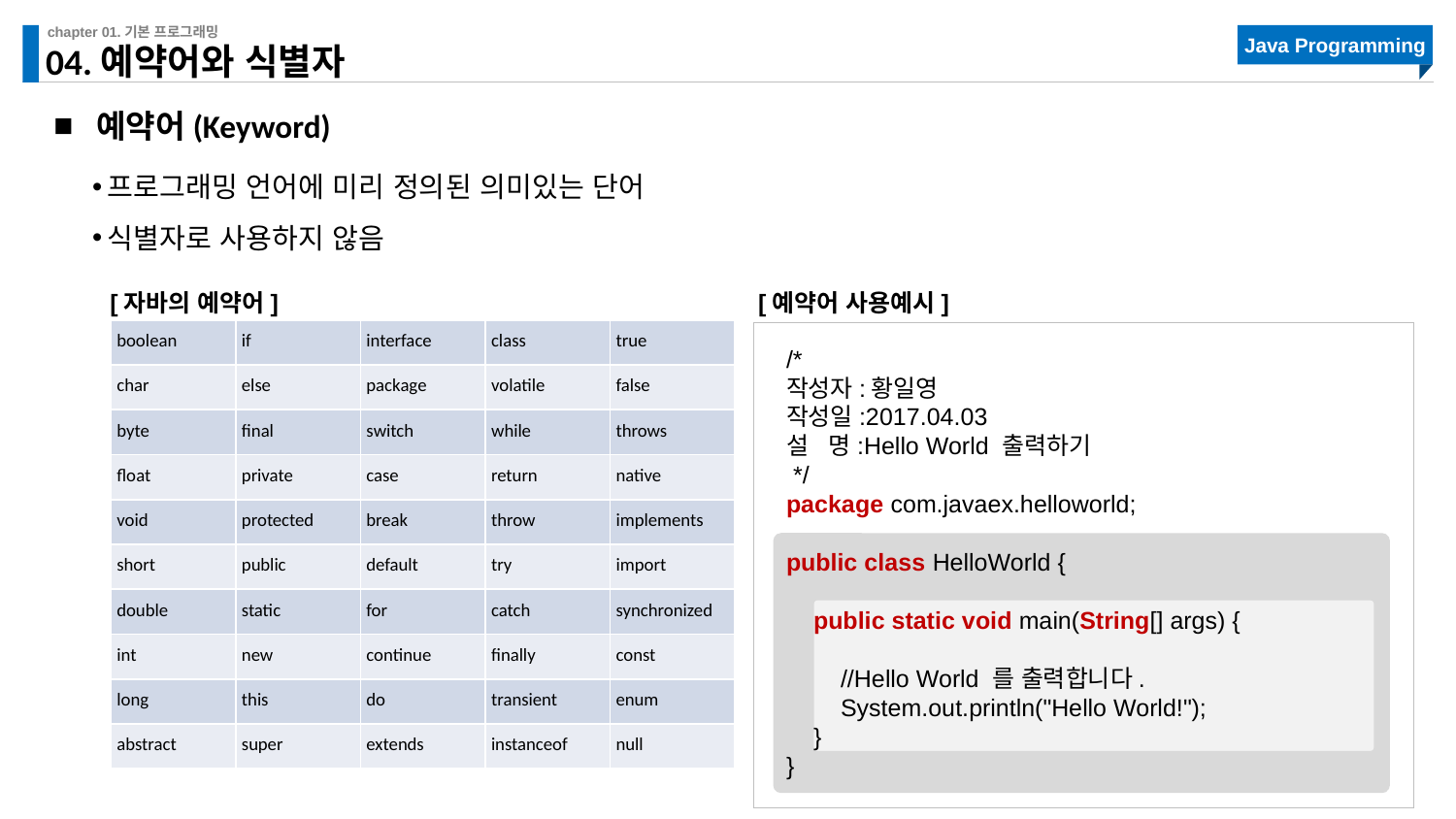

# 04.예약어와 식별자
예약어(Keyword)
프로그래밍 언어에 미리 정의된 의미있는 단어
식별자로 사용하지 않음
[자바의 예약어]
[예약어 사용예시]
| boolean | if | interface | class | true |
| --- | --- | --- | --- | --- |
| char | else | package | volatile | false |
| byte | final | switch | while | throws |
| float | private | case | return | native |
| void | protected | break | throw | implements |
| short | public | default | try | import |
| double | static | for | catch | synchronized |
| int | new | continue | finally | const |
| long | this | do | transient | enum |
| abstract | super | extends | instanceof | null |

/*
작성자:황일영
작성일:2017.04.03
설   명:Hello World 출력하기
 */
package com.javaex.helloworld;

public class HelloWorld {

    public static void main(String[] args) {

        //Hello World 를 출력합니다.
        System.out.println("Hello World!");
    }
}